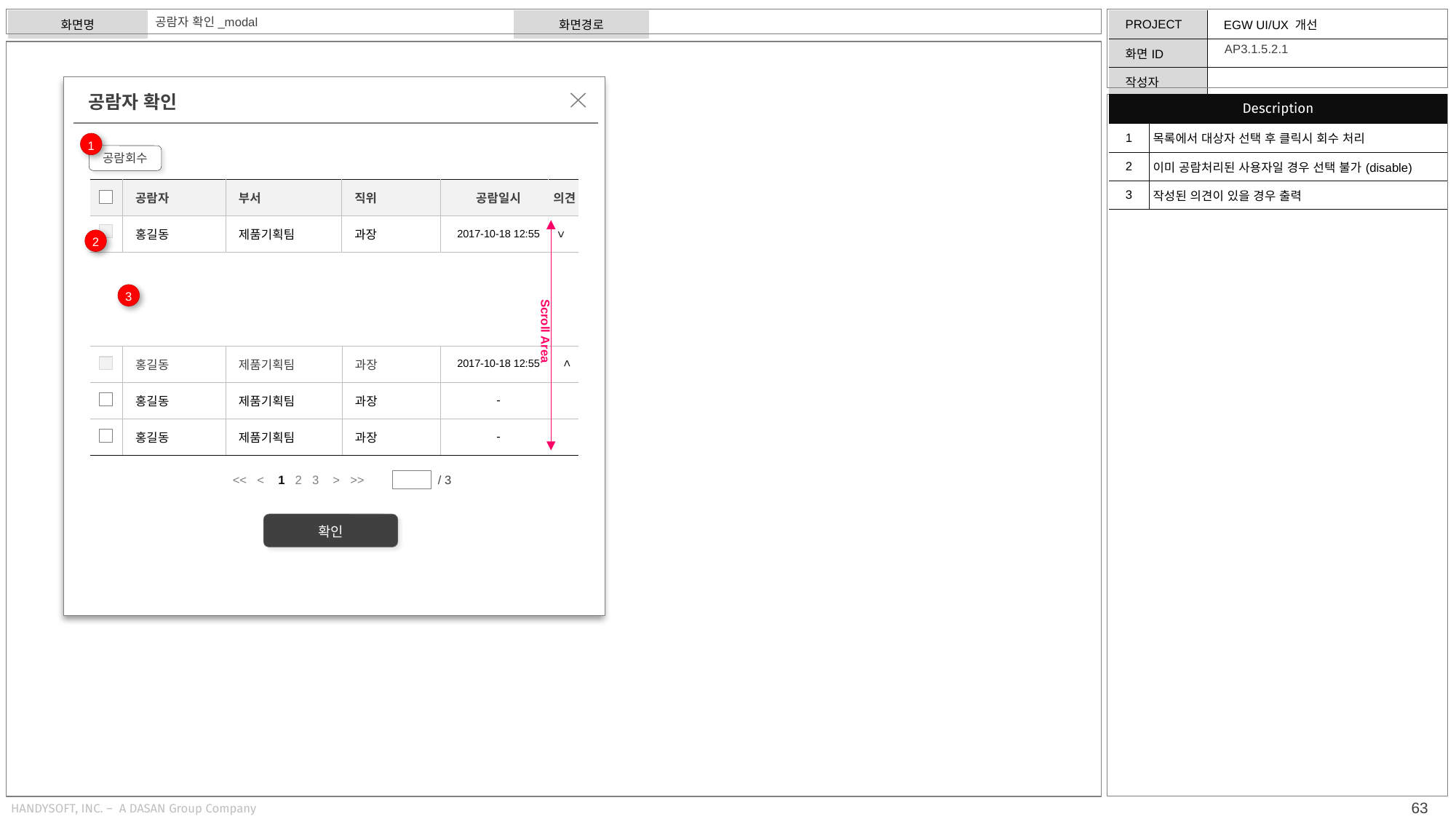

공람자 확인_modal
AP3.1.5.2.1

공람자 확인

| Description |  |
| --- | --- |
| 1 | 목록에서 대상자 선택 후 클릭시 회수 처리 |
| 2 | 이미 공람처리된 사용자일 경우 선택 불가(disable) |
| 3 | 작성된 의견이 있을 경우 출력 |
1
공람회수
|  | 공람자 | 부서 | 직위 | 공람일시 |  |
| --- | --- | --- | --- | --- | --- |
|  | 홍길동 | 제품기획팀 | 과장 | 2017-10-18 12:55 |  |
의견

>

2
3
Scroll Area
|  | 홍길동 | 제품기획팀 | 과장 | 2017-10-18 12:55 |  |
| --- | --- | --- | --- | --- | --- |
|  | 홍길동 | 제품기획팀 | 과장 | - |  |
|  | 홍길동 | 제품기획팀 | 과장 | - |  |
>

/ 3
<<   <    1   2   3    >   >>
확인